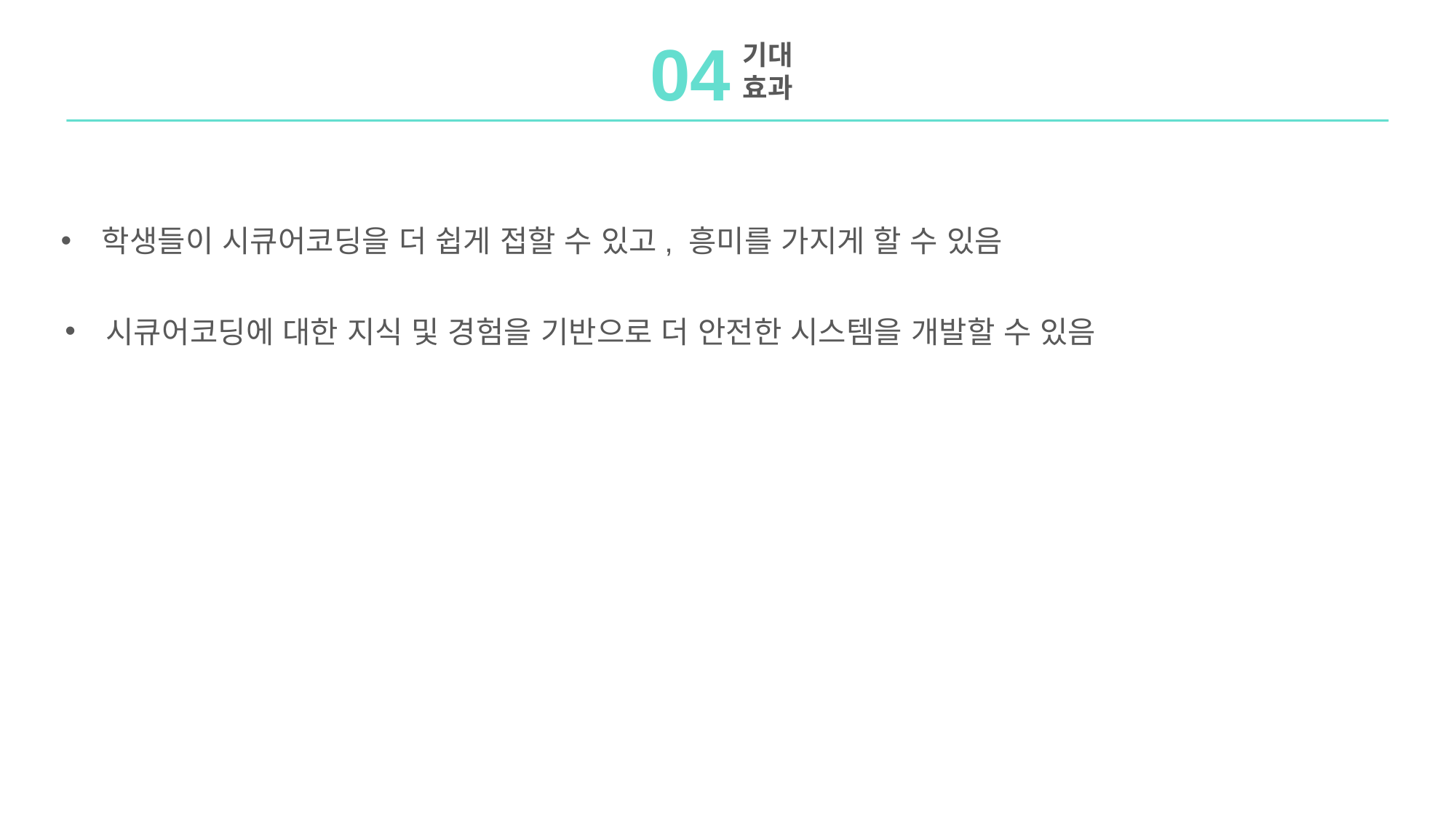

04
기대 효과

학생들이 시큐어코딩을 더 쉽게 접할 수 있고, 흥미를 가지게 할 수 있음
시큐어코딩에 대한 지식 및 경험을 기반으로 더 안전한 시스템을 개발할 수 있음